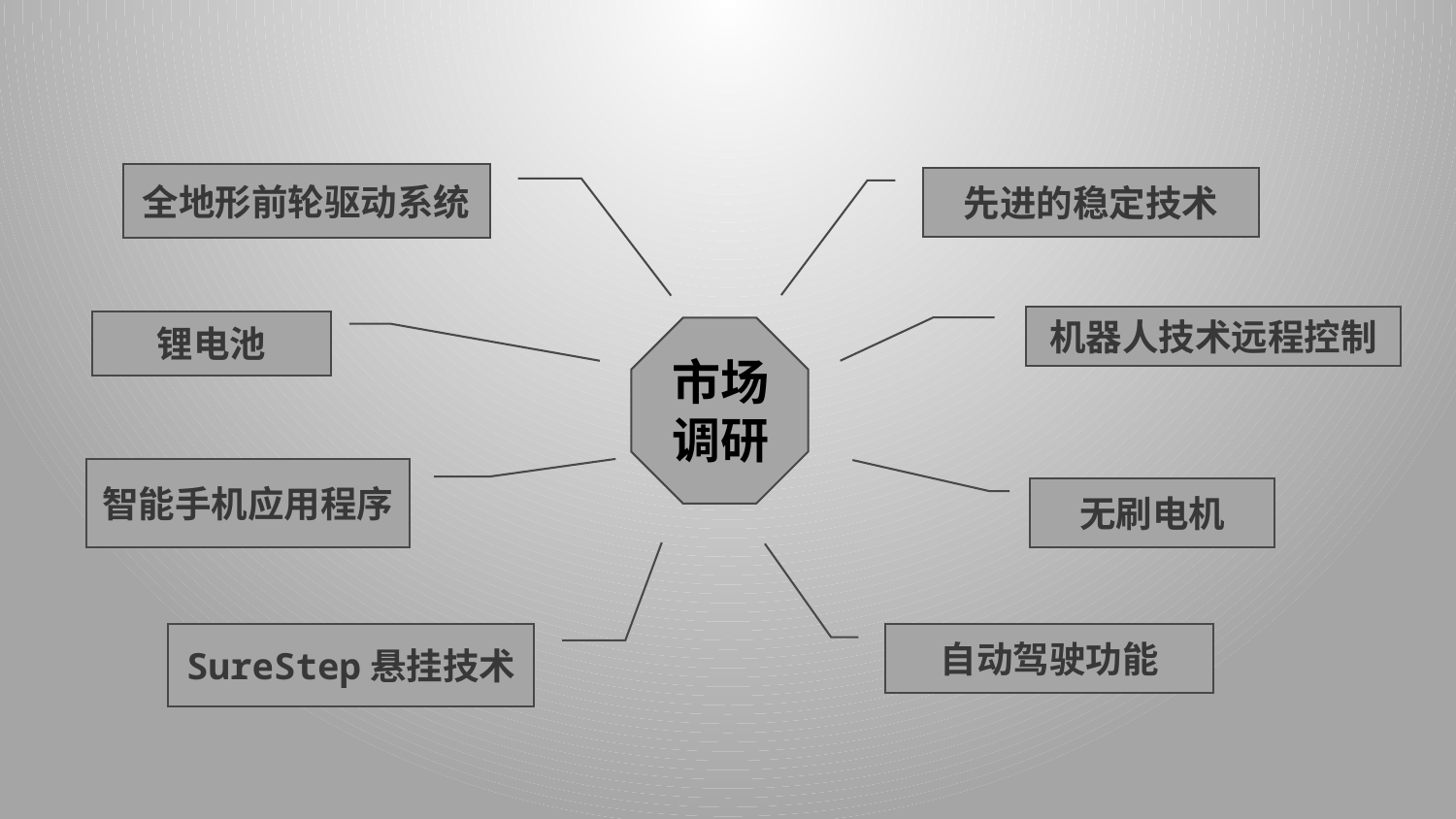

全地形前轮驱动系统

先进的稳定技术
机器人技术远程控制
锂电池

市场
调研
智能手机应用程序
无刷电机
SureStep悬挂技术
自动驾驶功能